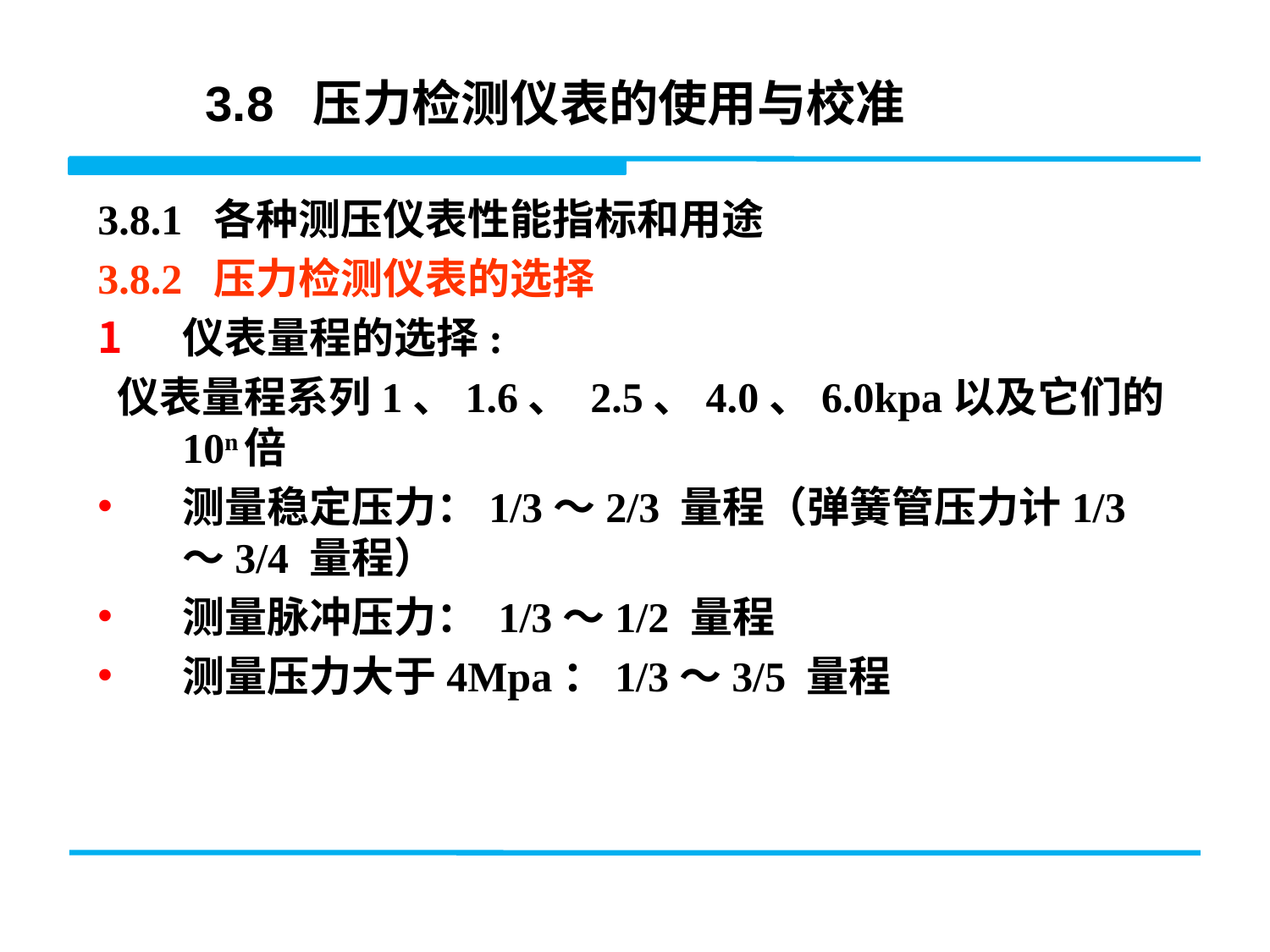

# 3.8  压力检测仪表的使用与校准
3.8.1  各种测压仪表性能指标和用途
3.8.2  压力检测仪表的选择
仪表量程的选择:
 仪表量程系列1、1.6、 2.5、4.0、6.0kpa以及它们的10n倍
测量稳定压力：1/3～2/3 量程（弹簧管压力计1/3～3/4 量程）
测量脉冲压力： 1/3～1/2 量程
测量压力大于4Mpa：1/3～3/5 量程